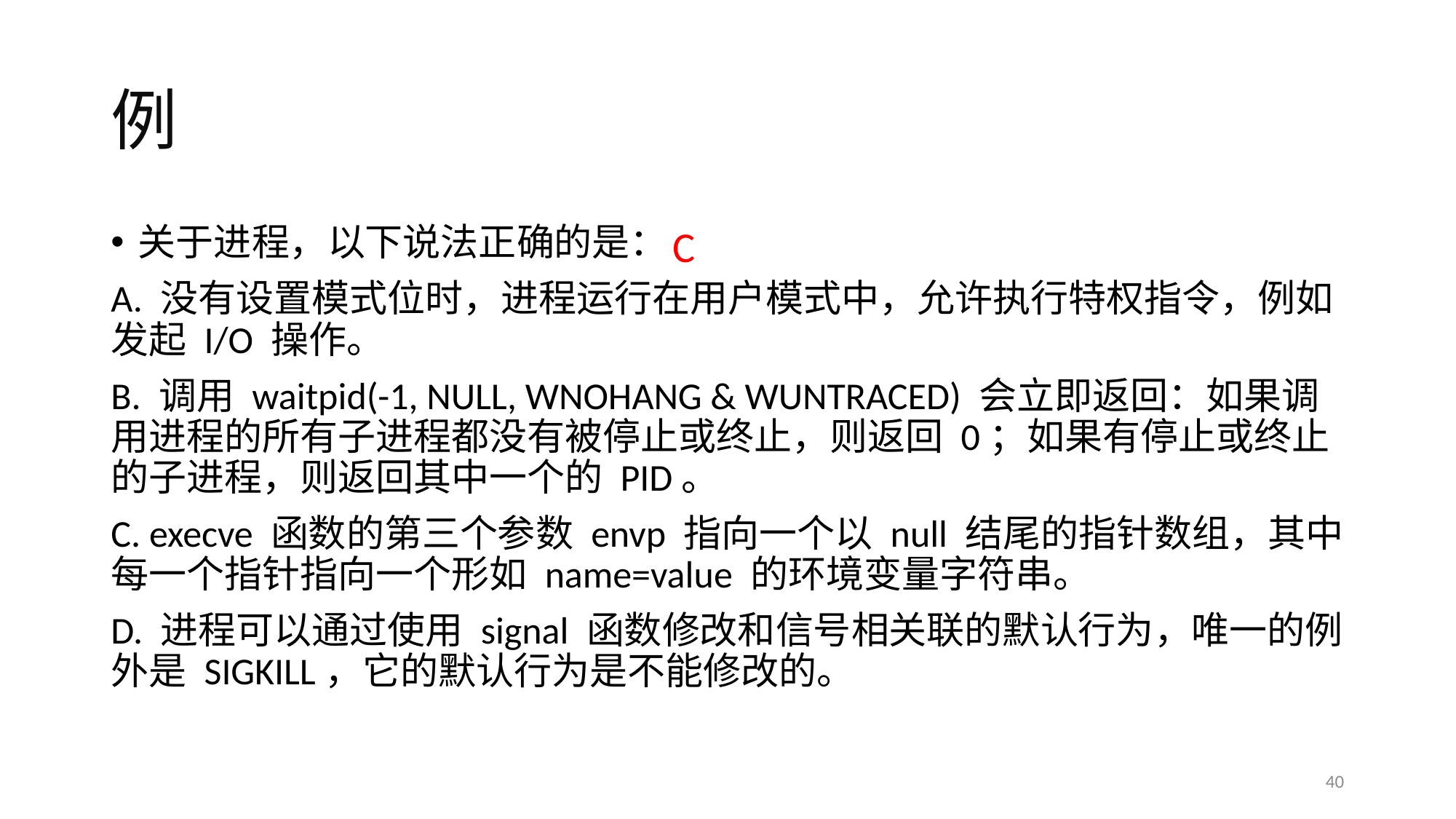

# 例
C
关于进程，以下说法正确的是：
A. 没有设置模式位时，进程运行在用户模式中，允许执行特权指令，例如发起 I/O 操作。
B. 调用 waitpid(-1, NULL, WNOHANG & WUNTRACED) 会立即返回：如果调用进程的所有子进程都没有被停止或终止，则返回 0；如果有停止或终止的子进程，则返回其中一个的 PID。
C. execve 函数的第三个参数 envp 指向一个以 null 结尾的指针数组，其中每一个指针指向一个形如 name=value 的环境变量字符串。
D. 进程可以通过使用 signal 函数修改和信号相关联的默认行为，唯一的例外是 SIGKILL，它的默认行为是不能修改的。
40